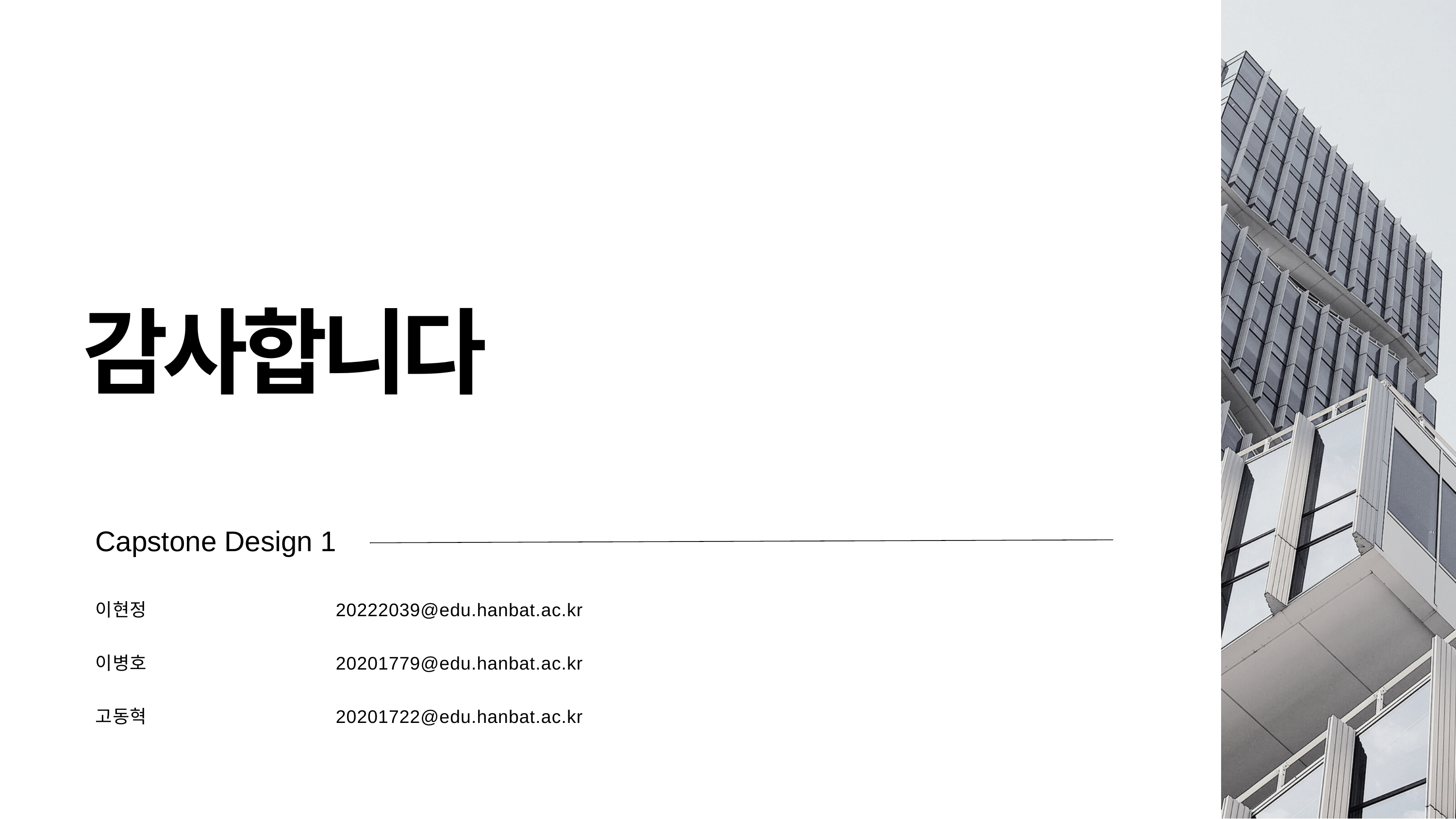

감사합니다
Capstone Design 1

이현정
20222039@edu.hanbat.ac.kr
이병호
20201779@edu.hanbat.ac.kr
고동혁
20201722@edu.hanbat.ac.kr